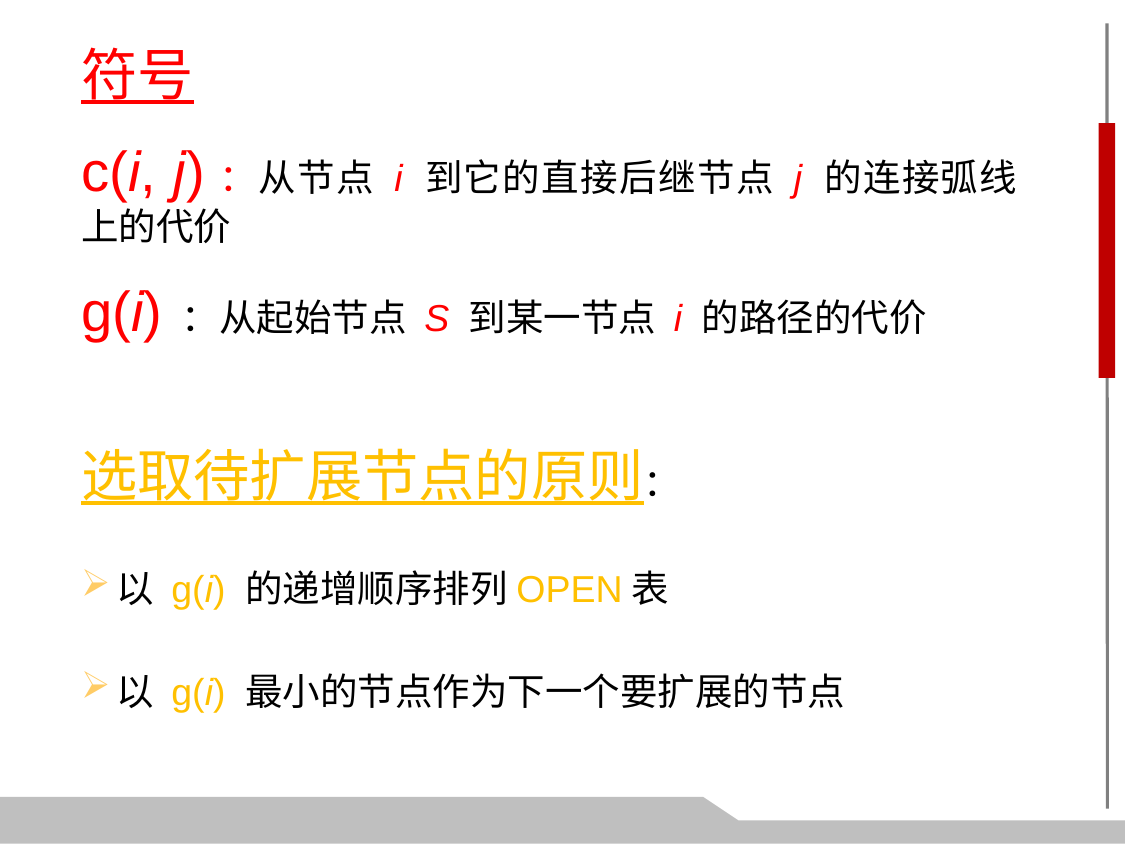

符号
c(i, j)：从节点 i 到它的直接后继节点 j 的连接弧线上的代价
g(i) ：从起始节点 S 到某一节点 i 的路径的代价
选取待扩展节点的原则：
以 g(i) 的递增顺序排列OPEN表
以 g(i) 最小的节点作为下一个要扩展的节点